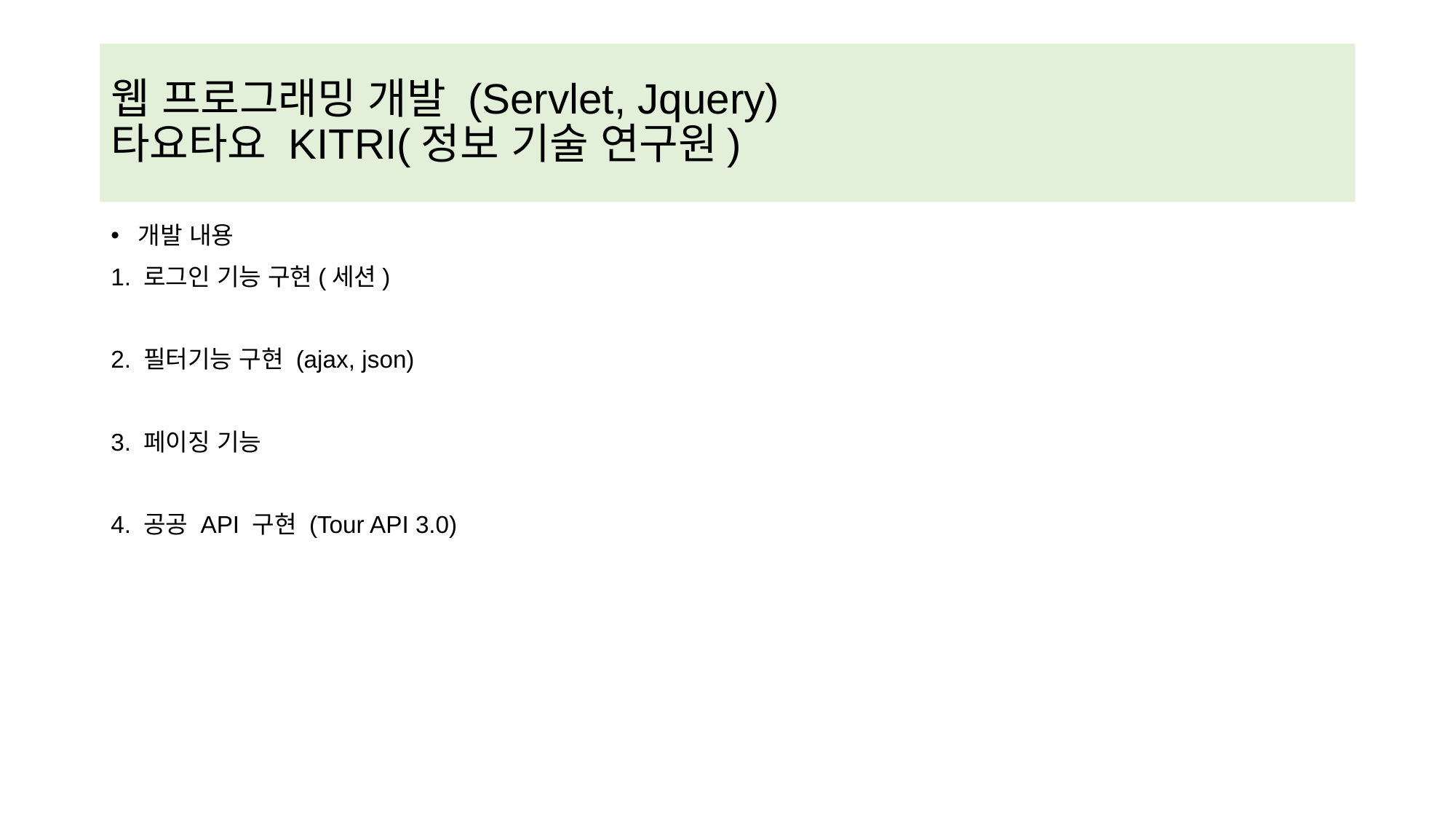

# 웹 프로그래밍 개발 (Servlet, Jquery) 타요타요 KITRI(정보 기술 연구원)
개발 내용
1. 로그인 기능 구현(세션)

2. 필터기능 구현 (ajax, json)

3. 페이징 기능

4. 공공 API 구현 (Tour API 3.0)